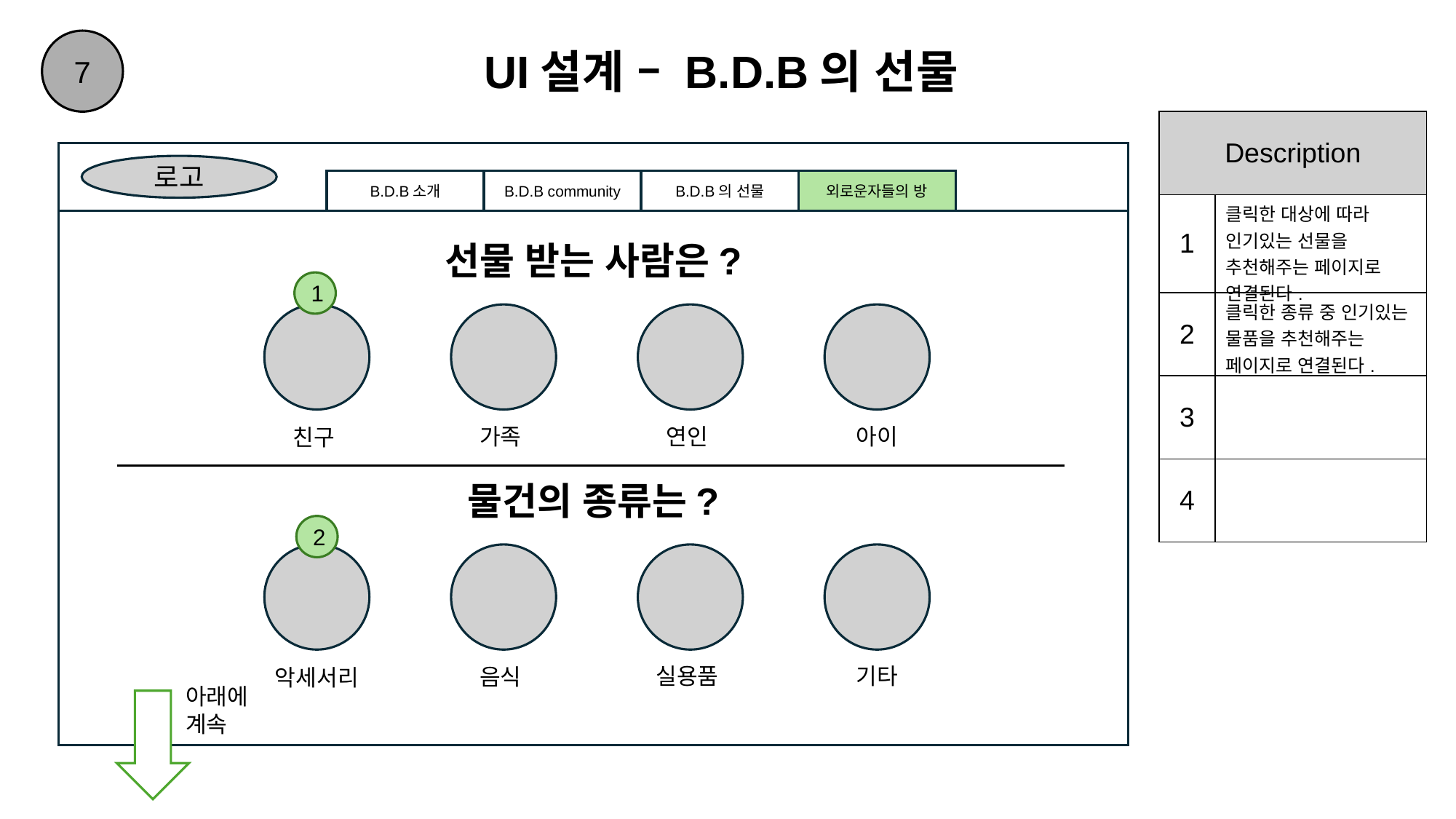

7
# UI설계 – B.D.B의 선물
| Description |  |
| --- | --- |
| 1 | 클릭한 대상에 따라 인기있는 선물을 추천해주는 페이지로 연결된다. |
| 2 | 클릭한 종류 중 인기있는 물품을 추천해주는 페이지로 연결된다. |
| 3 |  |
| 4 |  |

로고
외로운자들의 방
B.D.B소개
B.D.B community
B.D.B의 선물
선물 받는 사람은?
1

아이
연인
가족
친구
물건의 종류는?
2

기타
실용품
음식
악세서리
아래에 계속